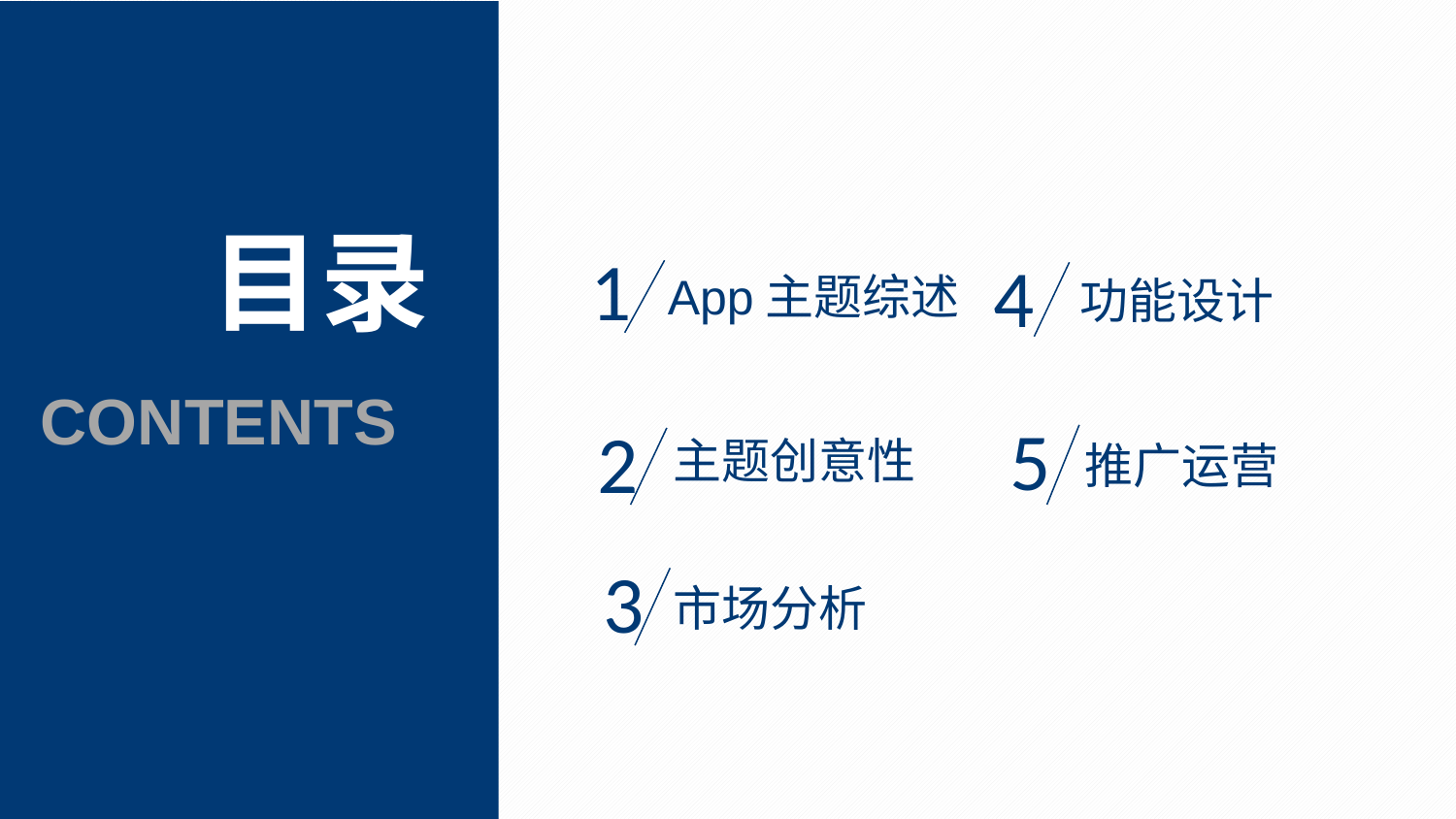

目录
1
4
App主题综述
功能设计
CONTENTS
5
2
主题创意性
推广运营
3
市场分析